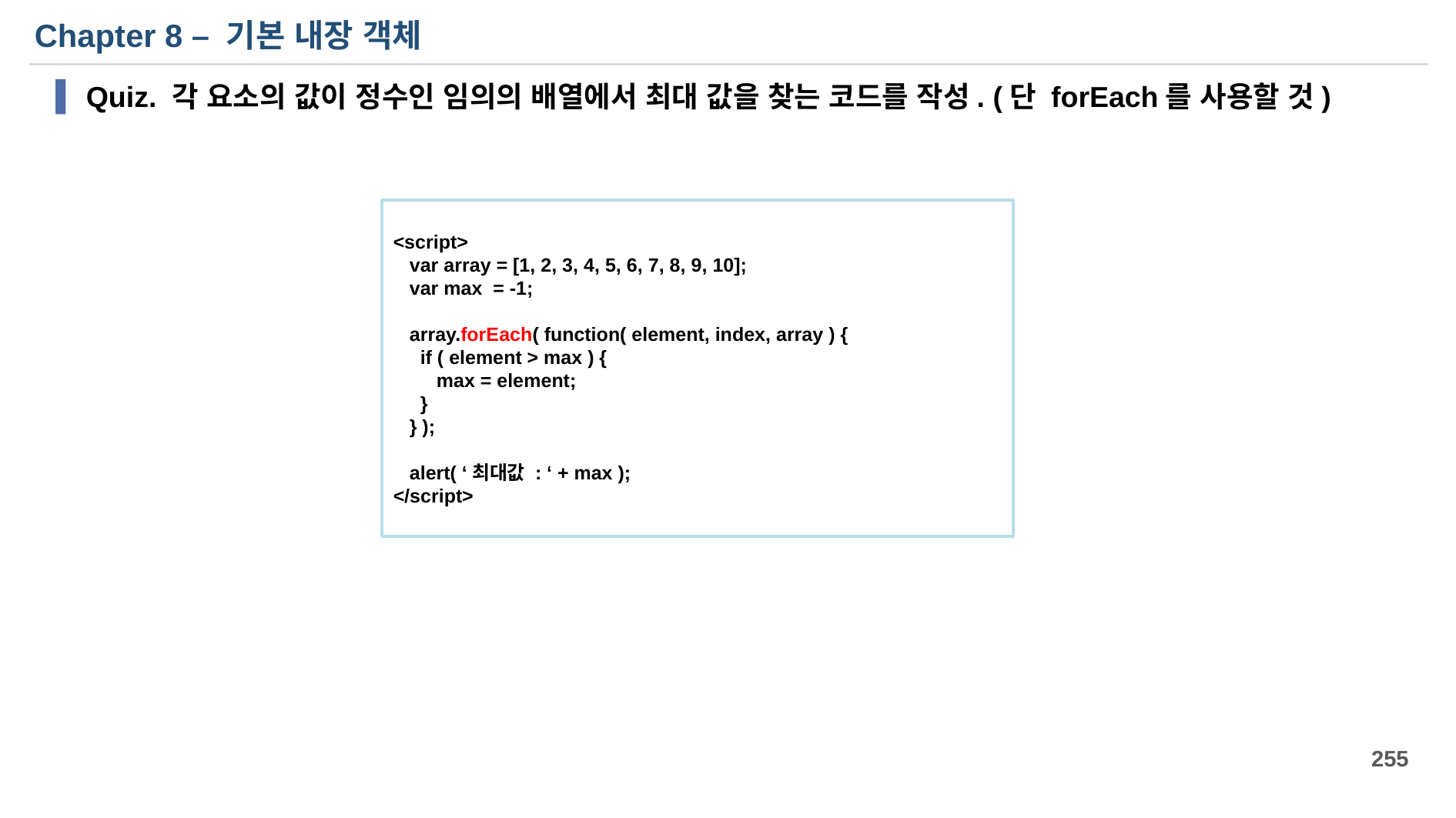

# Chapter 8 – 기본 내장 객체
Quiz. 각 요소의 값이 정수인 임의의 배열에서 최대 값을 찾는 코드를 작성. (단 forEach를 사용할 것)
<script>
   var array = [1, 2, 3, 4, 5, 6, 7, 8, 9, 10];
   var max  = -1;

   array.forEach( function( element, index, array ) {
     if ( element > max ) {
        max = element;
     }
   } );

   alert( ‘최대값 : ‘ + max );
</script>
255